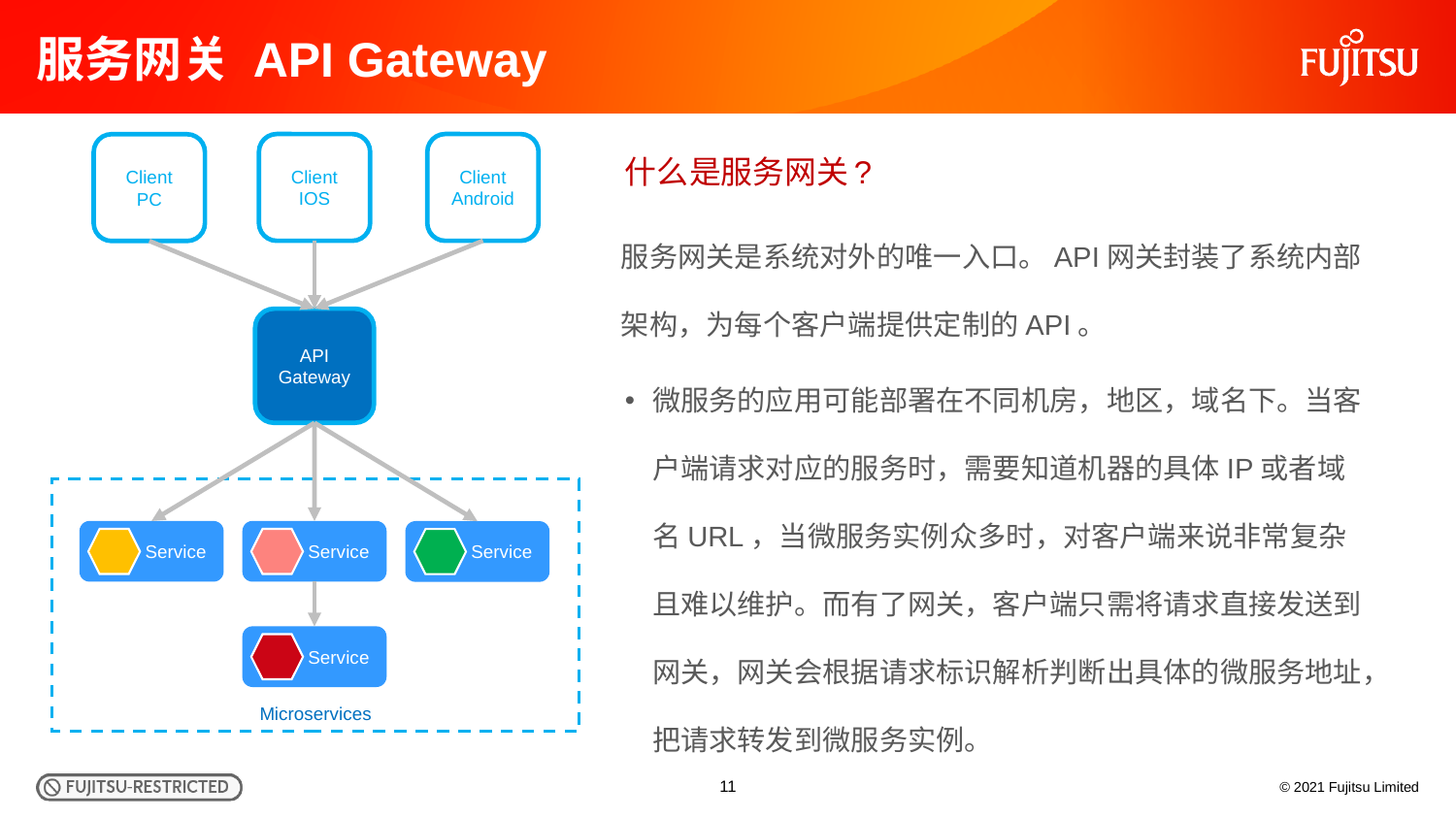

# 服务网关 API Gateway
Client
IOS
Client
Android
Client
PC
API
Gateway
Microservices
Service
Service
Service

Service

什么是服务网关?
服务网关是系统对外的唯一入口。API网关封装了系统内部架构，为每个客户端提供定制的API。
微服务的应用可能部署在不同机房，地区，域名下。当客户端请求对应的服务时，需要知道机器的具体IP或者域名URL，当微服务实例众多时，对客户端来说非常复杂且难以维护。而有了网关，客户端只需将请求直接发送到网关，网关会根据请求标识解析判断出具体的微服务地址，把请求转发到微服务实例。
11
© 2021 Fujitsu Limited